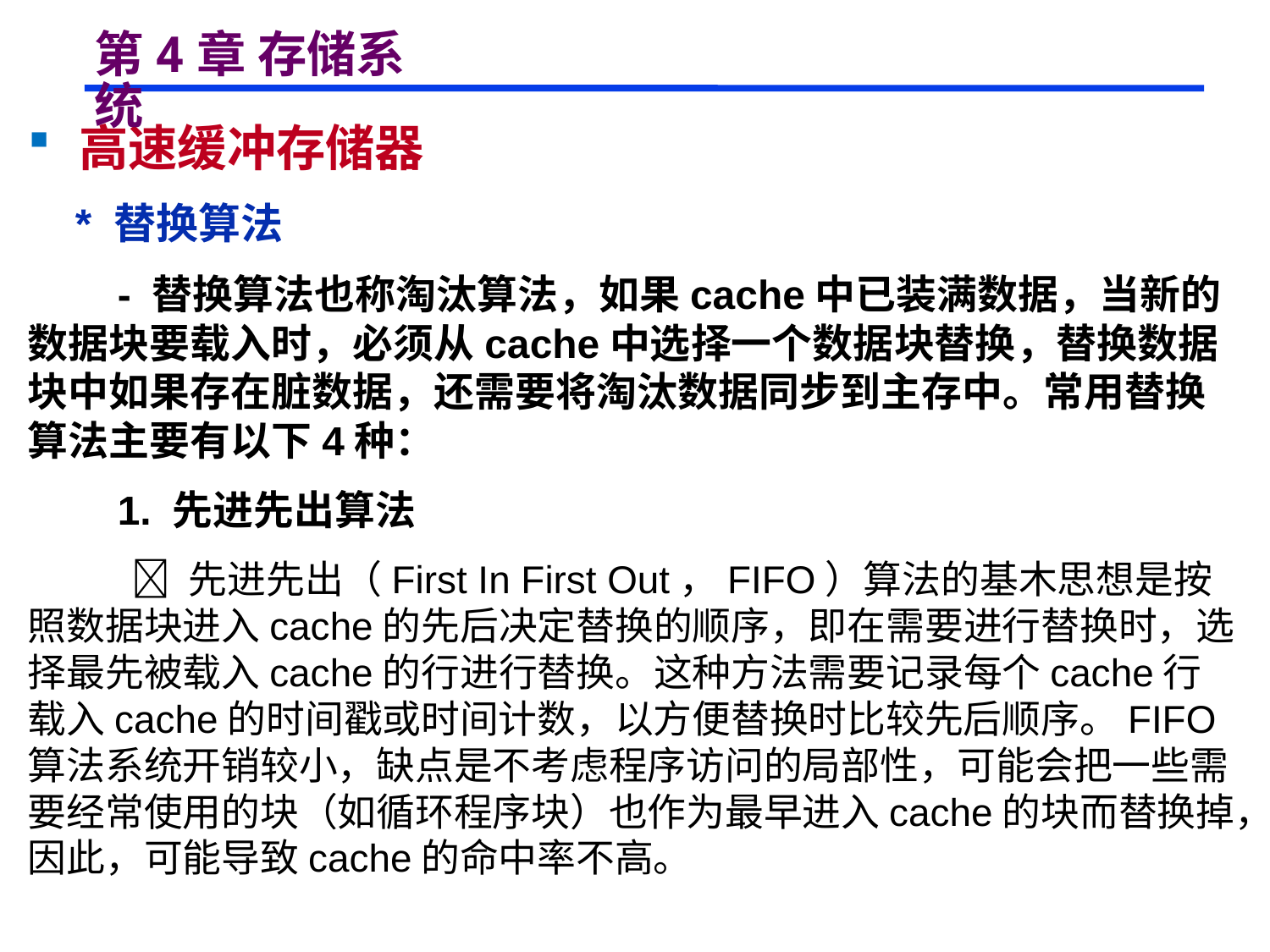

# 第4章 存储系统
 高速缓冲存储器
    * 替换算法
        - 替换算法也称淘汰算法，如果cache中已装满数据，当新的数据块要载入时，必须从cache中选择一个数据块替换，替换数据块中如果存在脏数据，还需要将淘汰数据同步到主存中。常用替换算法主要有以下4种：
        1. 先进先出算法
            • 先进先出（First In First Out，FIFO）算法的基木思想是按照数据块进入cache的先后决定替换的顺序，即在需要进行替换时，选择最先被载入cache的行进行替换。这种方法需要记录每个cache行载入cache的时间戳或时间计数，以方便替换时比较先后顺序。FIFO算法系统开销较小，缺点是不考虑程序访问的局部性，可能会把一些需要经常使用的块（如循环程序块）也作为最早进入cache的块而替换掉，因此，可能导致cache的命中率不高。